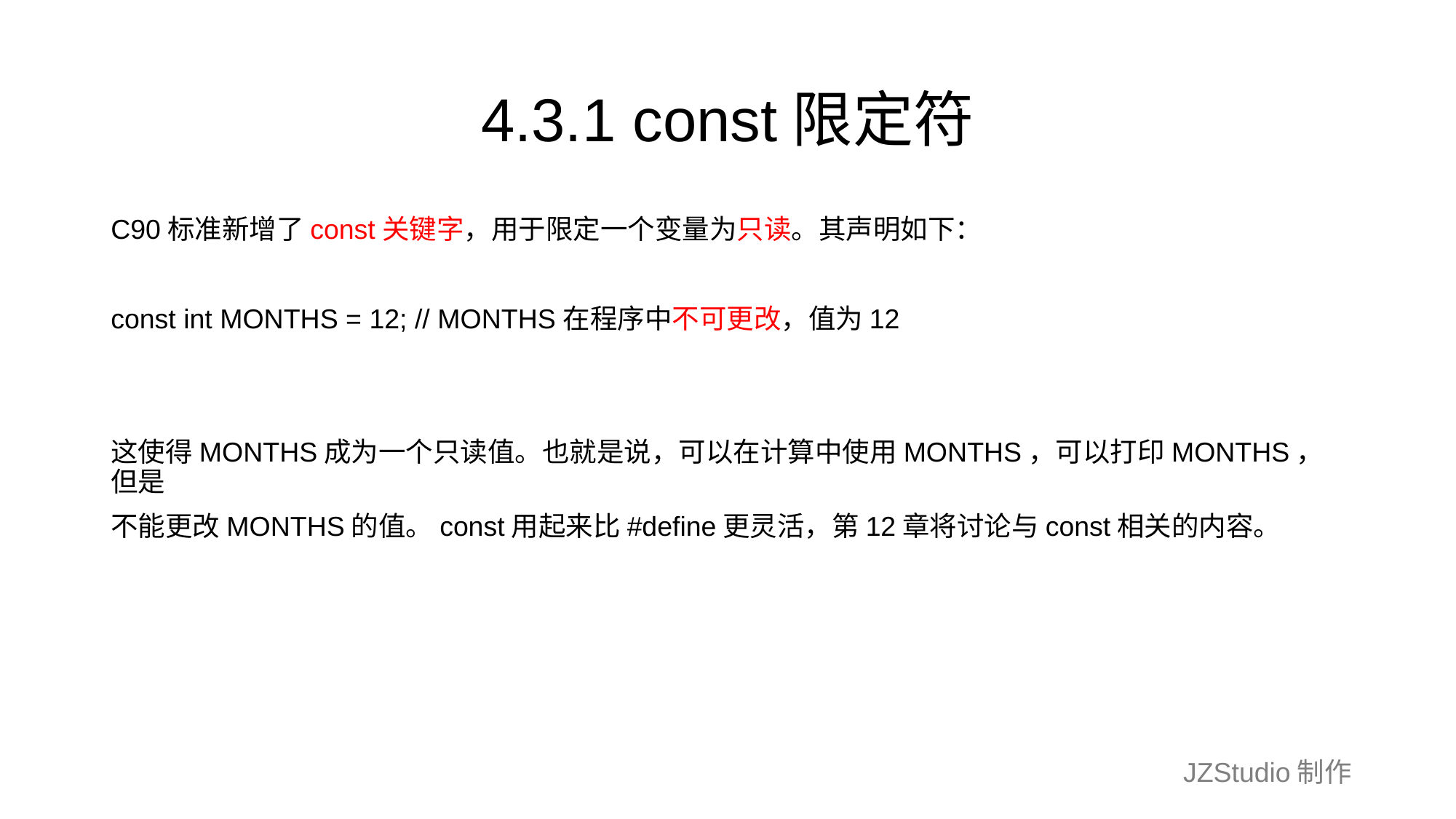

# 4.3.1 const限定符
C90标准新增了const关键字，用于限定一个变量为只读。其声明如下：

const int MONTHS = 12; // MONTHS在程序中不可更改，值为12

这使得MONTHS成为一个只读值。也就是说，可以在计算中使用MONTHS，可以打印MONTHS，但是
不能更改MONTHS的值。const用起来比#define更灵活，第12章将讨论与const相关的内容。